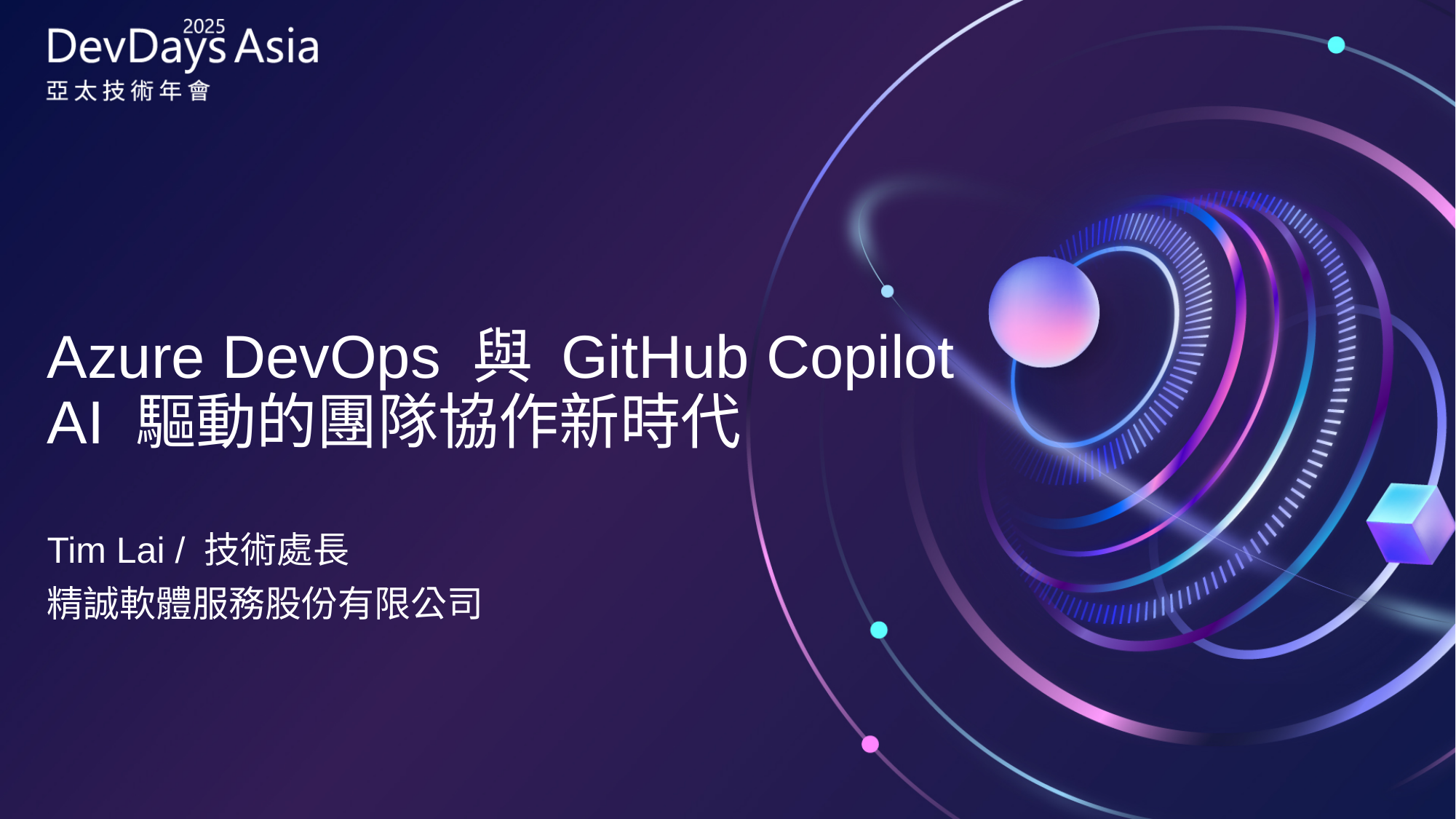

# Azure DevOps 與 GitHub Copilot AI 驅動的團隊協作新時代
Tim Lai / 技術處長
精誠軟體服務股份有限公司